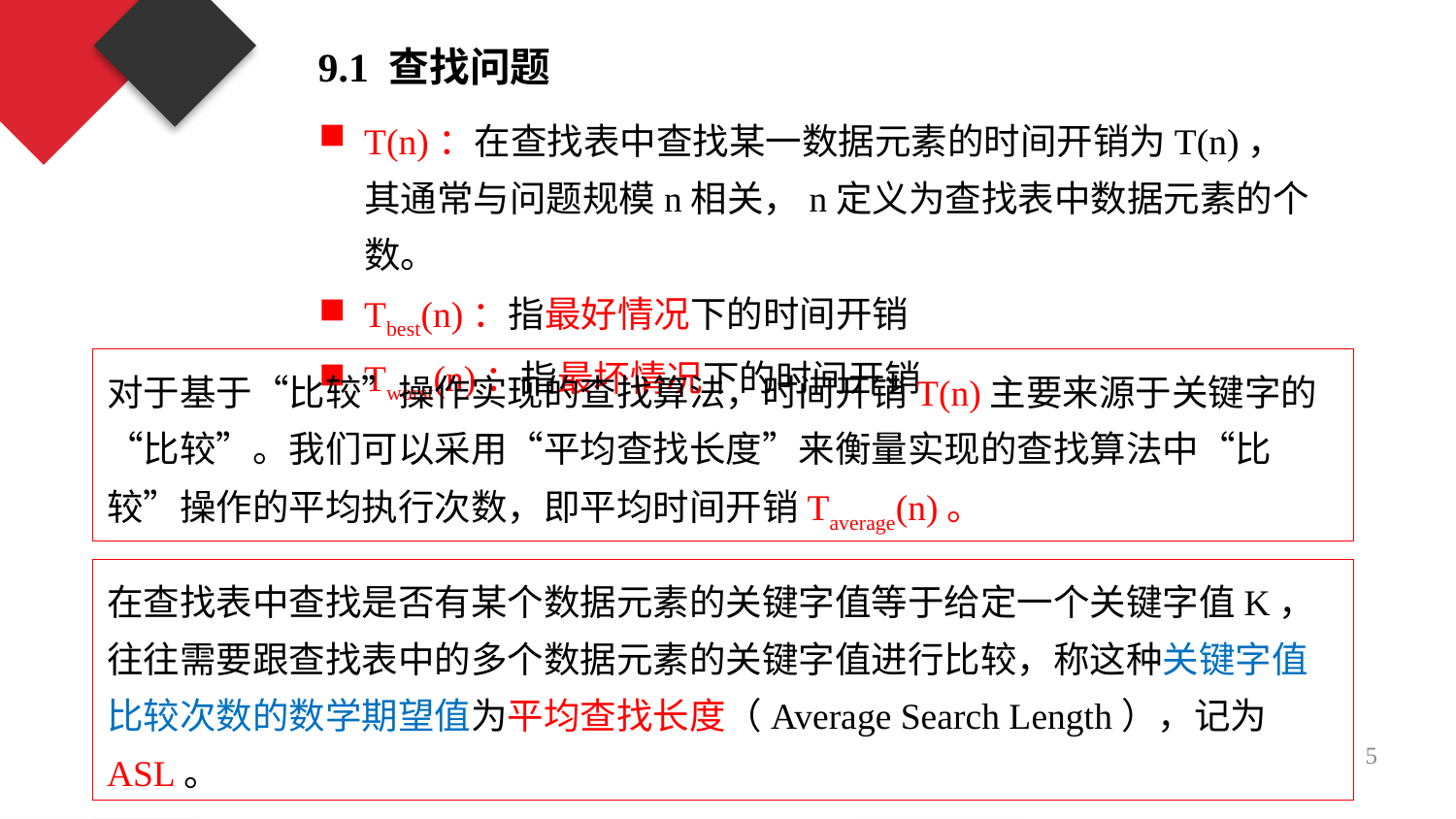

9.1 查找问题
T(n)：在查找表中查找某一数据元素的时间开销为T(n)，其通常与问题规模n相关，n定义为查找表中数据元素的个数。
Tbest(n)：指最好情况下的时间开销
Tworst(n)：指最坏情况下的时间开销
对于基于“比较”操作实现的查找算法，时间开销T(n)主要来源于关键字的“比较”。我们可以采用“平均查找长度”来衡量实现的查找算法中“比较”操作的平均执行次数，即平均时间开销Taverage(n)。
在查找表中查找是否有某个数据元素的关键字值等于给定一个关键字值K，往往需要跟查找表中的多个数据元素的关键字值进行比较，称这种关键字值比较次数的数学期望值为平均查找长度（Average Search Length），记为ASL。
5